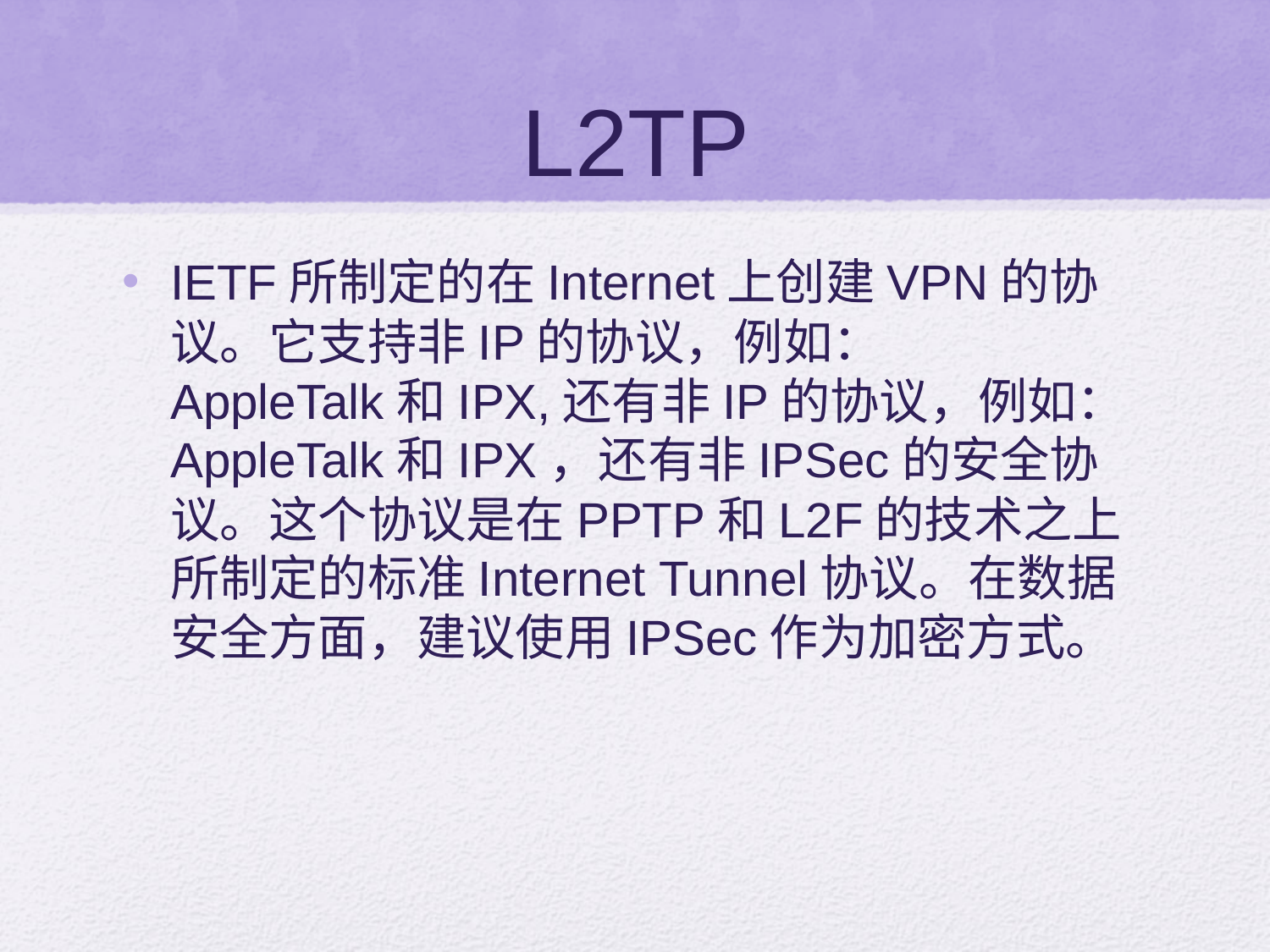

# L2TP
IETF所制定的在Internet上创建VPN的协议。它支持非IP的协议，例如：　　AppleTalk和IPX,还有非IP的协议，例如：AppleTalk和IPX，还有非IPSec的安全协议。这个协议是在PPTP和L2F的技术之上所制定的标准Internet Tunnel协议。在数据安全方面，建议使用IPSec作为加密方式。